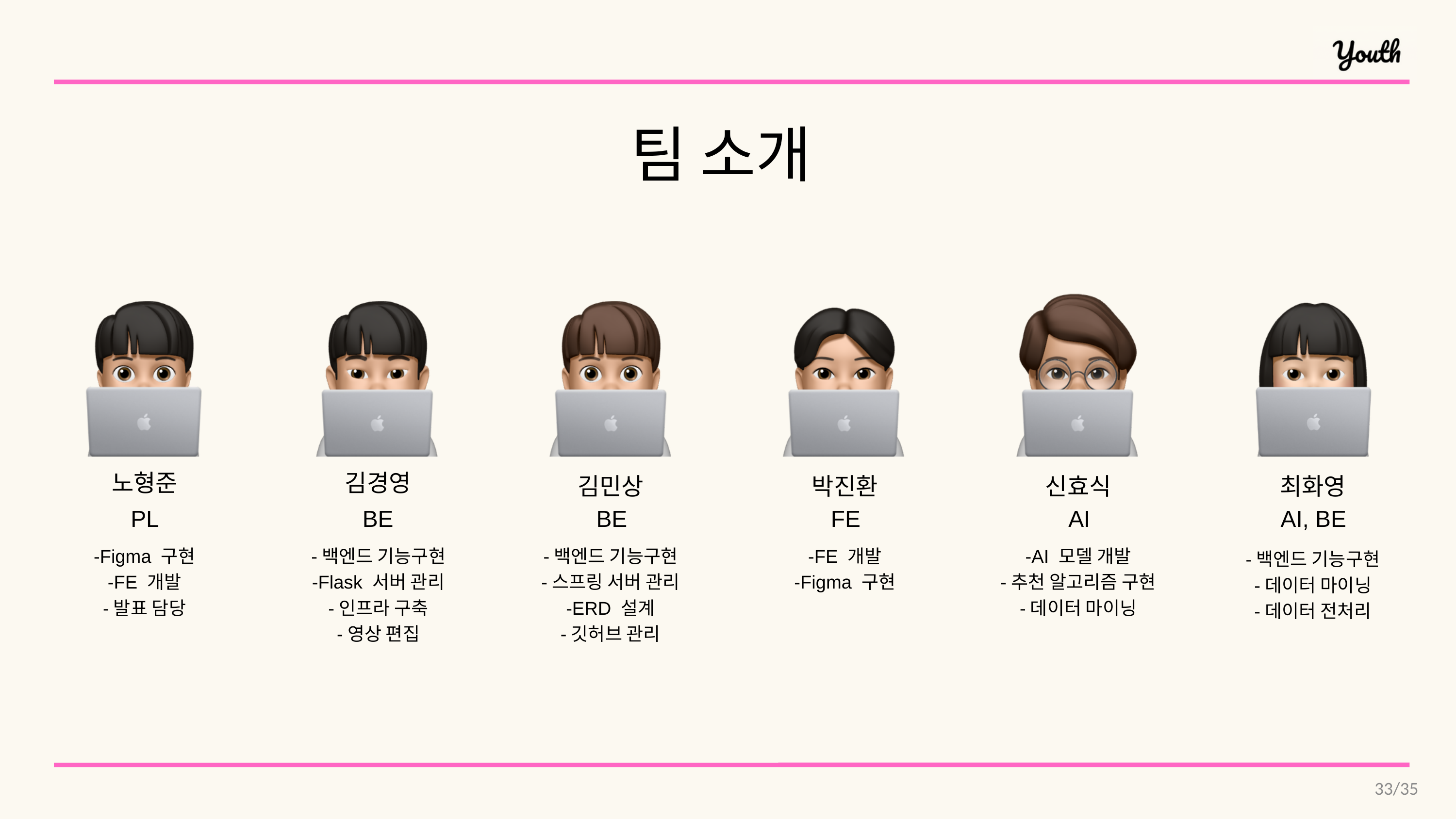

팀 소개

노형준
김경영
김민상
박진환
신효식
최화영
BE
BE
FE
AI
AI, BE
PL
-Figma 구현
-FE 개발
-발표 담당
-백엔드 기능구현
-Flask 서버 관리
-인프라 구축
-영상 편집
-백엔드 기능구현
-스프링 서버 관리
-ERD 설계
-깃허브 관리
-FE 개발
-Figma 구현
-AI 모델 개발
-추천 알고리즘 구현
-데이터 마이닝

-백엔드 기능구현
-데이터 마이닝
-데이터 전처리

33/35